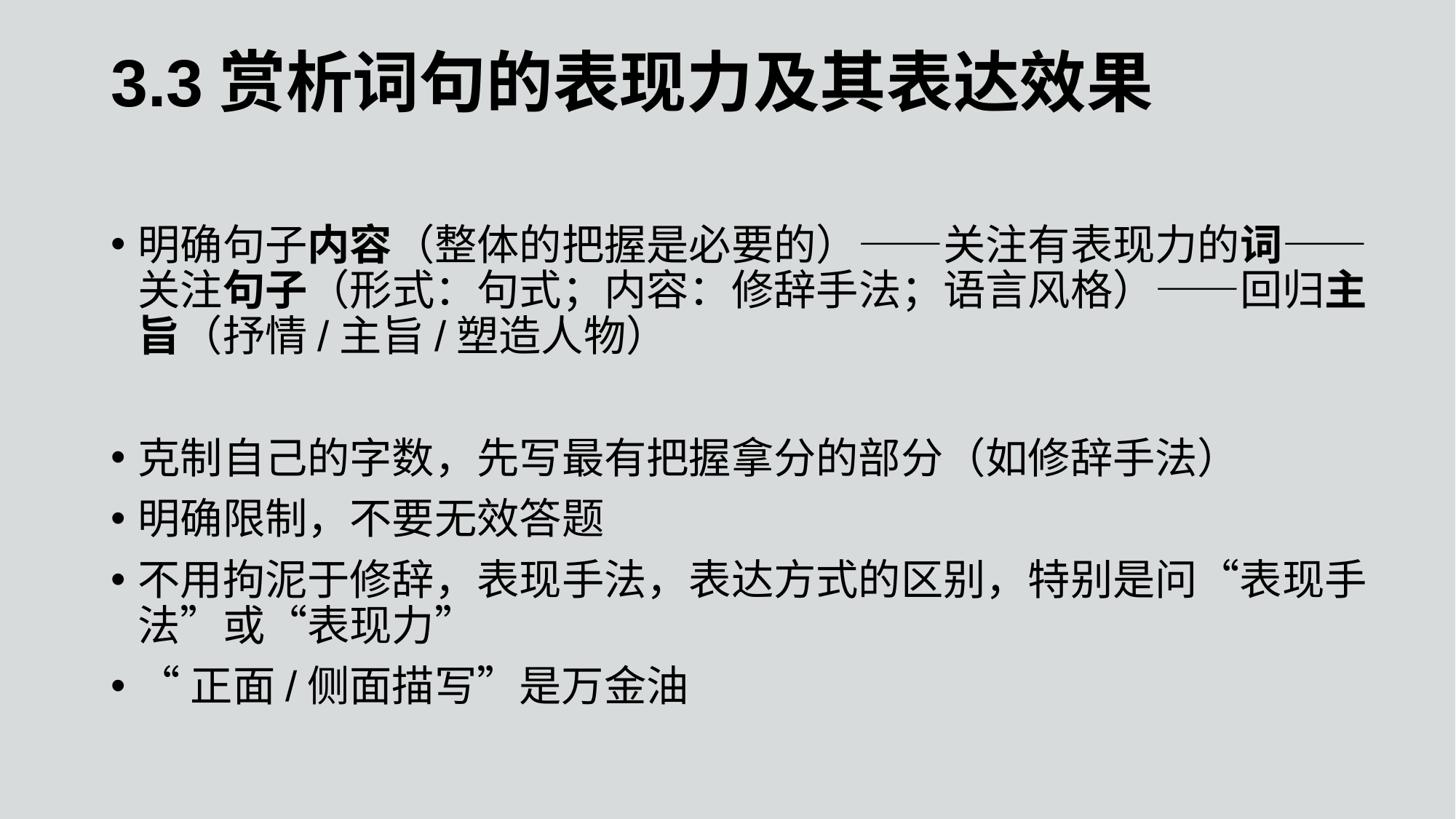

3.3赏析词句的表现力及其表达效果
明确句子内容（整体的把握是必要的）——关注有表现力的词——关注句子（形式：句式；内容：修辞手法；语言风格）——回归主旨（抒情/主旨/塑造人物）

克制自己的字数，先写最有把握拿分的部分（如修辞手法）
明确限制，不要无效答题
不用拘泥于修辞，表现手法，表达方式的区别，特别是问“表现手法”或“表现力”
“正面/侧面描写”是万金油